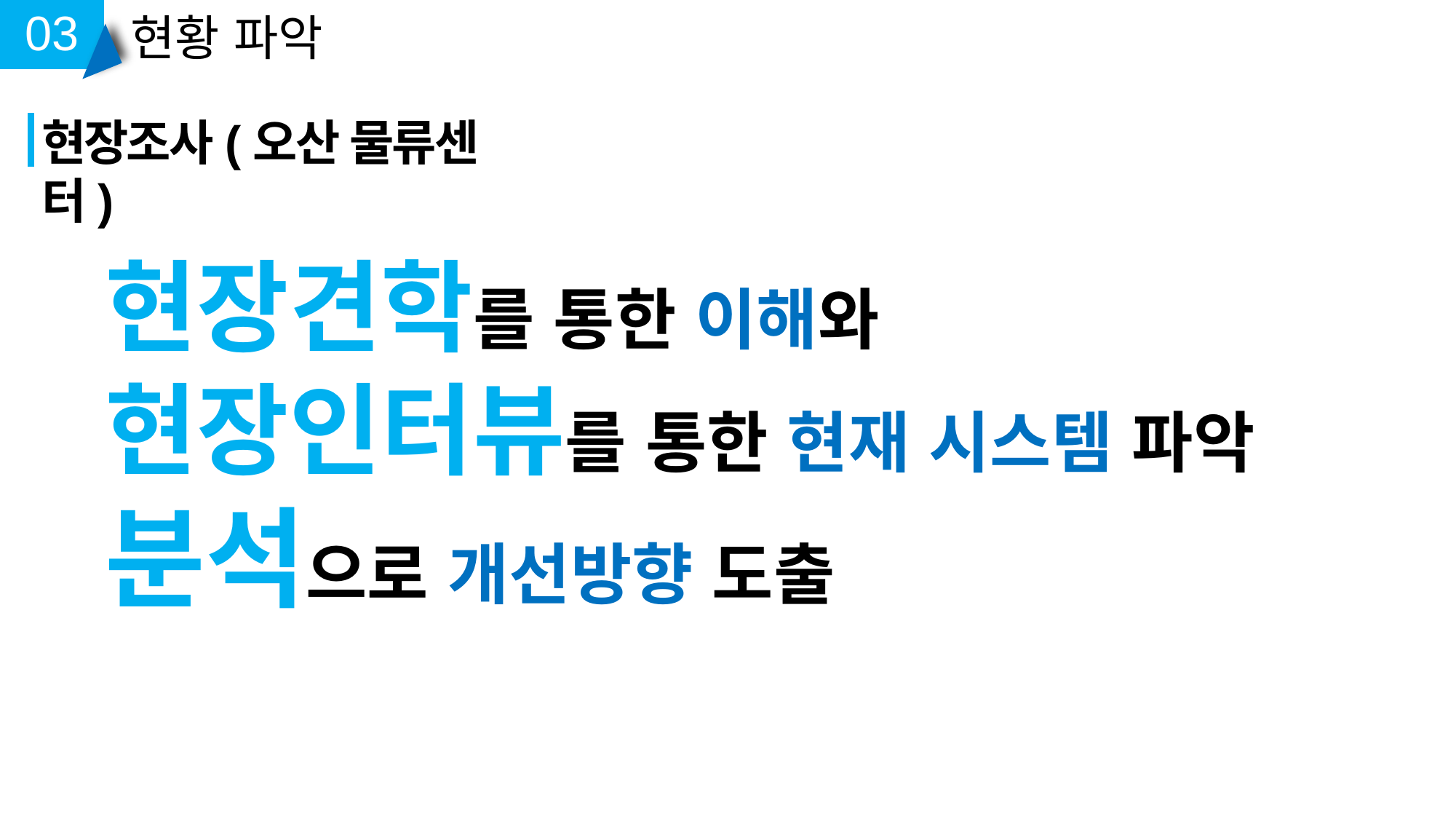

03
현황 파악

현장조사(오산 물류센터)
현장견학를 통한 이해와
현장인터뷰를 통한 현재 시스템 파악
분석으로 개선방향 도출